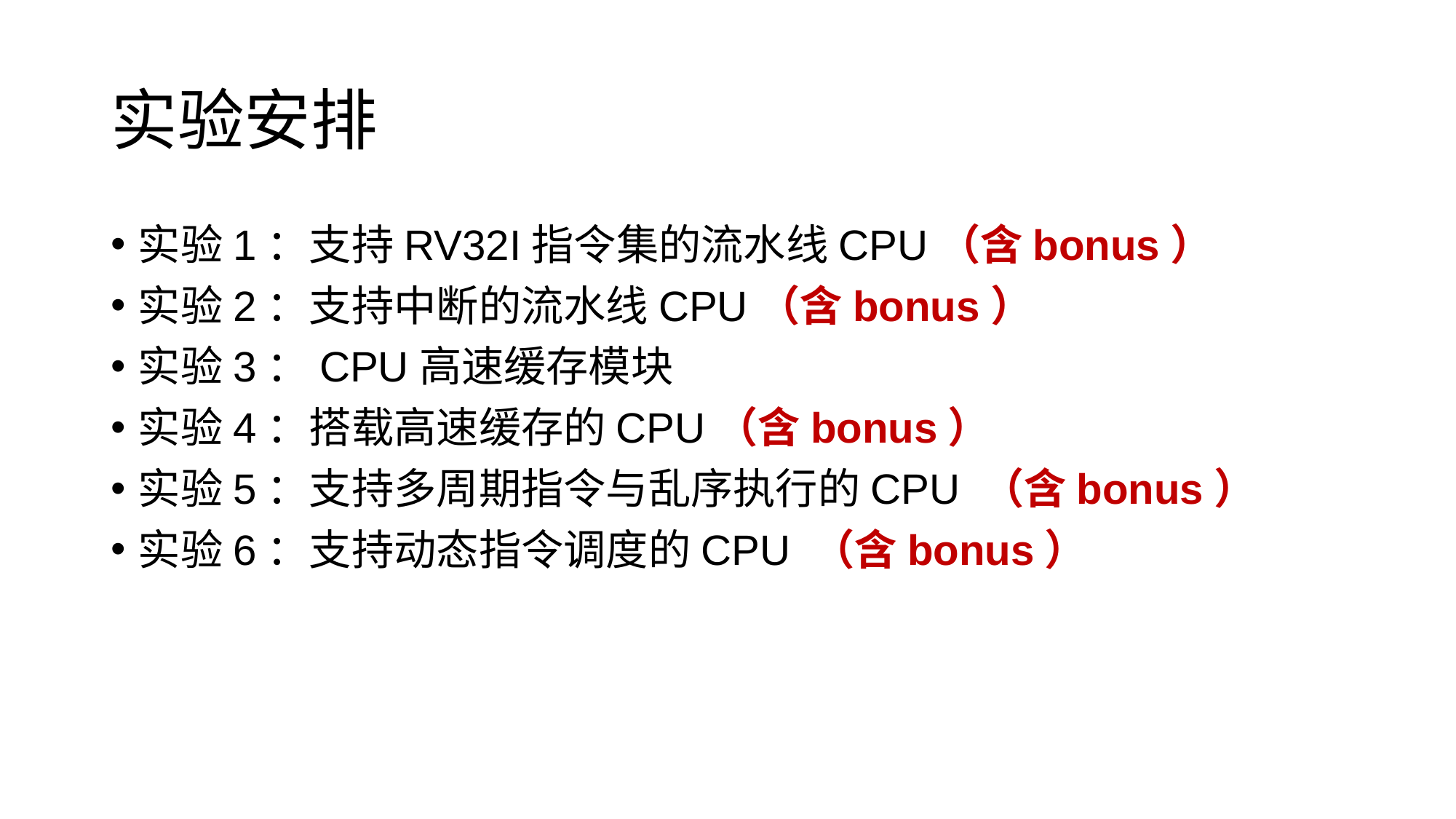

# 实验安排
实验1：支持RV32I指令集的流水线CPU（含bonus）
实验2：支持中断的流水线CPU（含bonus）
实验3：CPU高速缓存模块
实验4：搭载高速缓存的CPU（含bonus）
实验5：支持多周期指令与乱序执行的CPU （含bonus）
实验6：支持动态指令调度的CPU （含bonus）